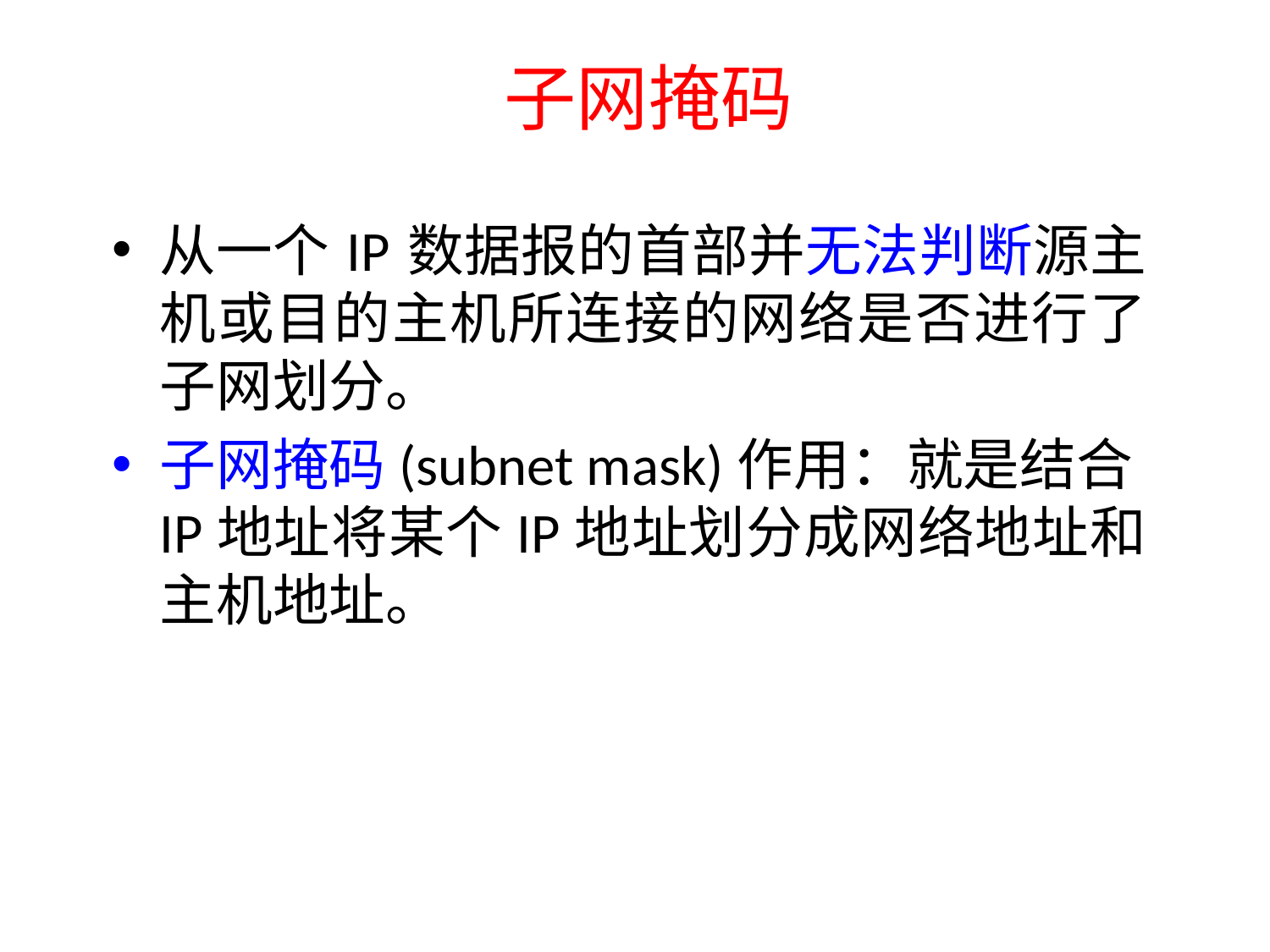

# 子网掩码
从一个 IP 数据报的首部并无法判断源主机或目的主机所连接的网络是否进行了子网划分。
子网掩码(subnet mask)作用：就是结合IP地址将某个IP地址划分成网络地址和主机地址。